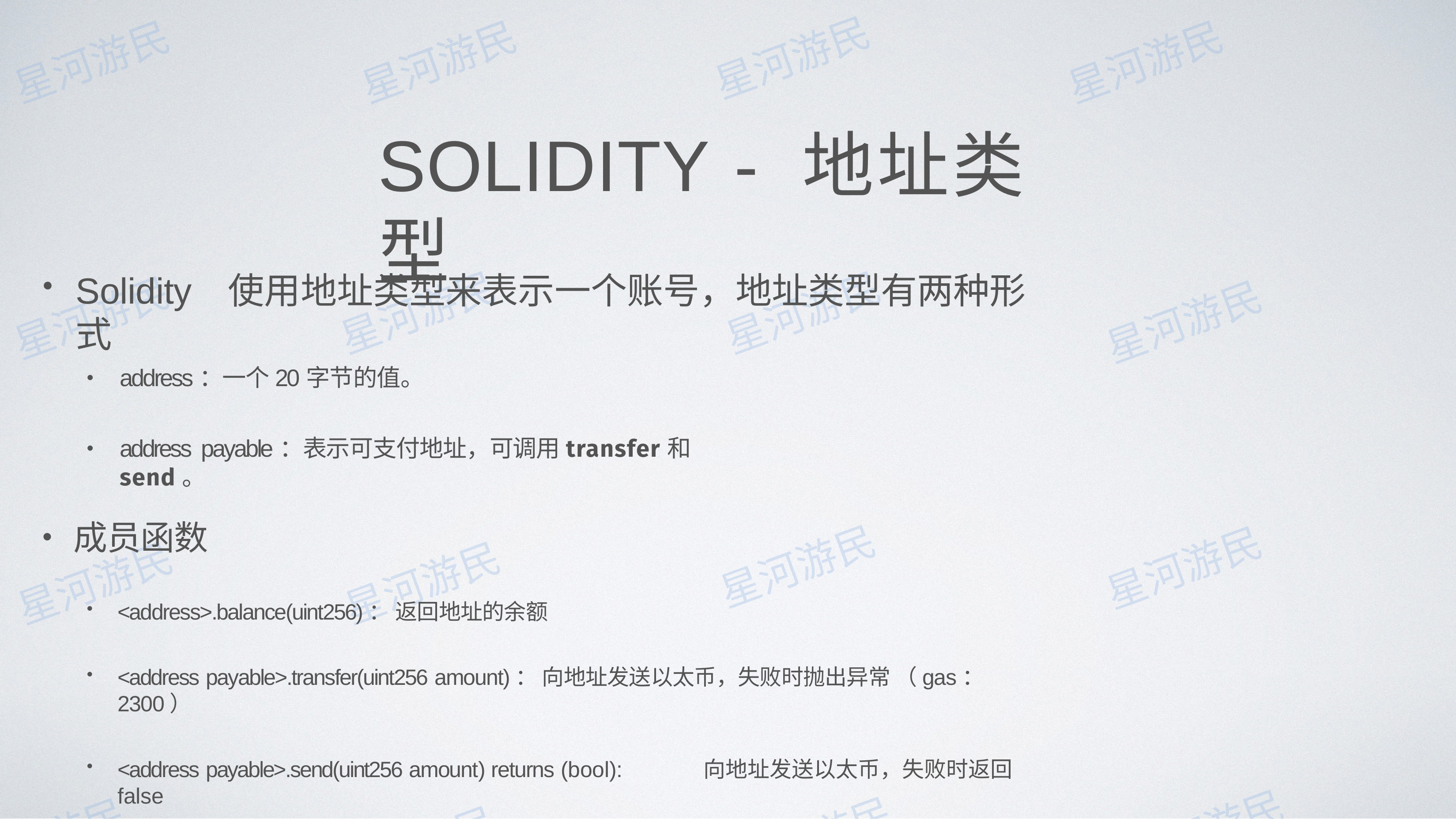

# SOLIDITY - 地址类型
Solidity	使⽤地址类型来表示⼀个账号，地址类型有两种形式
address：⼀个20字节的值。
•
address payable：表示可⽀付地址，可调⽤transfer和send。
•
成员函数
<address>.balance(uint256)： 返回地址的余额
<address payable>.transfer(uint256 amount)： 向地址发送以太币，失败时抛出异常 （gas：2300）
<address payable>.send(uint256 amount) returns (bool):	向地址发送以太币，失败时返回false